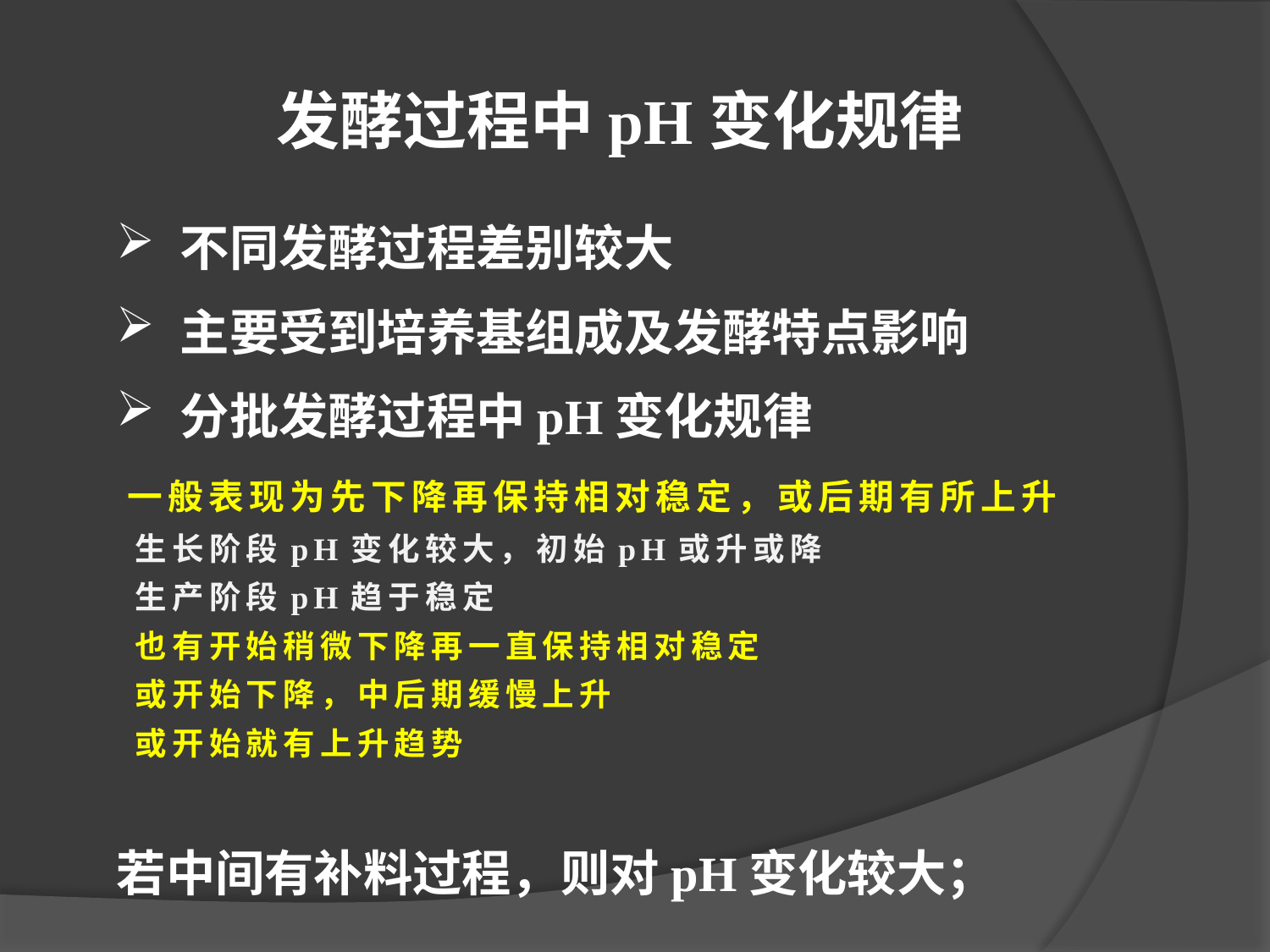

发酵过程中pH变化规律
不同发酵过程差别较大
主要受到培养基组成及发酵特点影响
分批发酵过程中pH变化规律
   一般表现为先下降再保持相对稳定，或后期有所上升
    生长阶段pH变化较大，初始pH或升或降
    生产阶段pH趋于稳定
    也有开始稍微下降再一直保持相对稳定
    或开始下降，中后期缓慢上升
    或开始就有上升趋势
若中间有补料过程，则对pH变化较大；